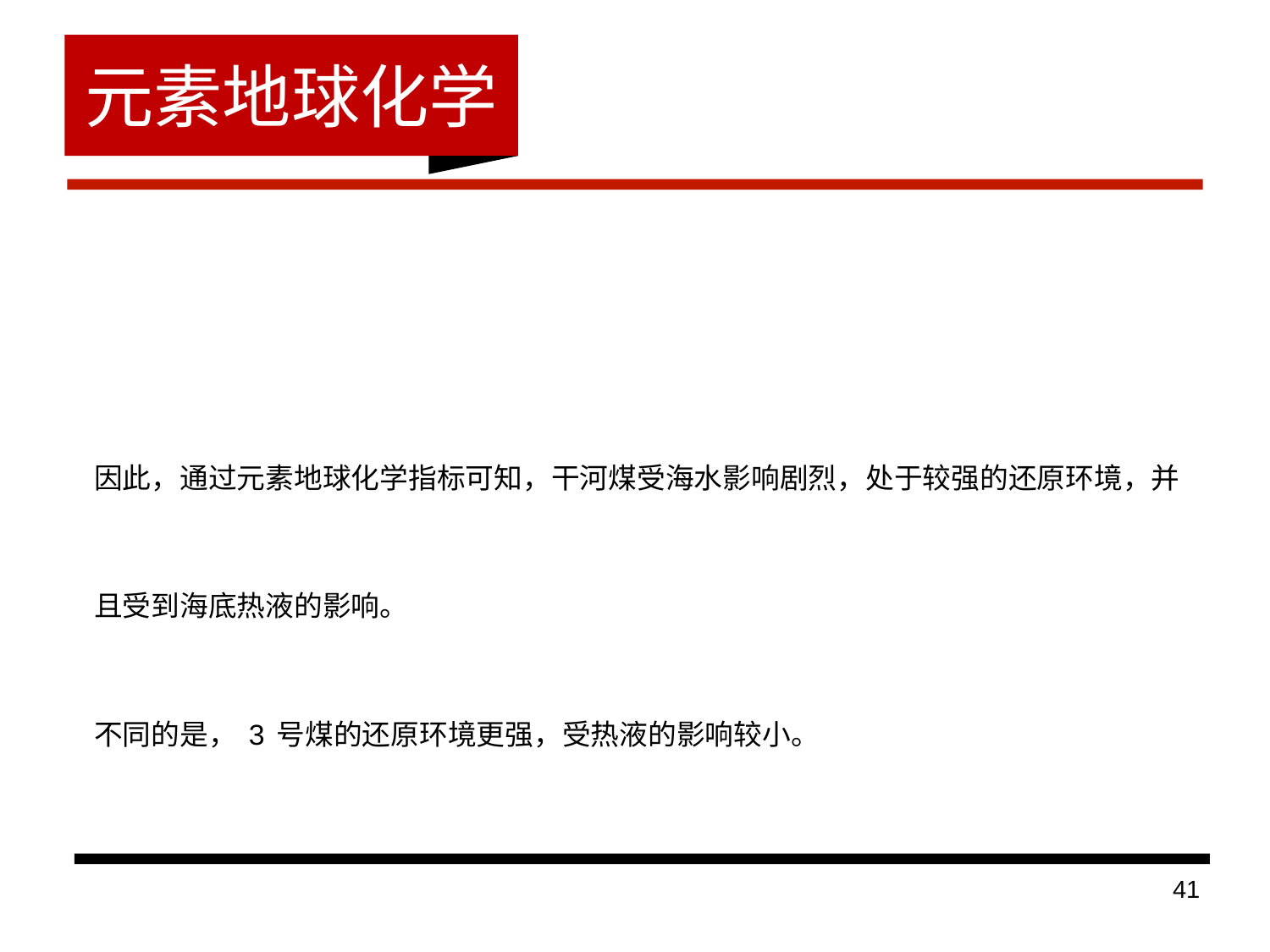

元素地球化学

因此，通过元素地球化学指标可知，干河煤受海水影响剧烈，处于较强的还原环境，并且受到海底热液的影响。
不同的是，3号煤的还原环境更强，受热液的影响较小。

41